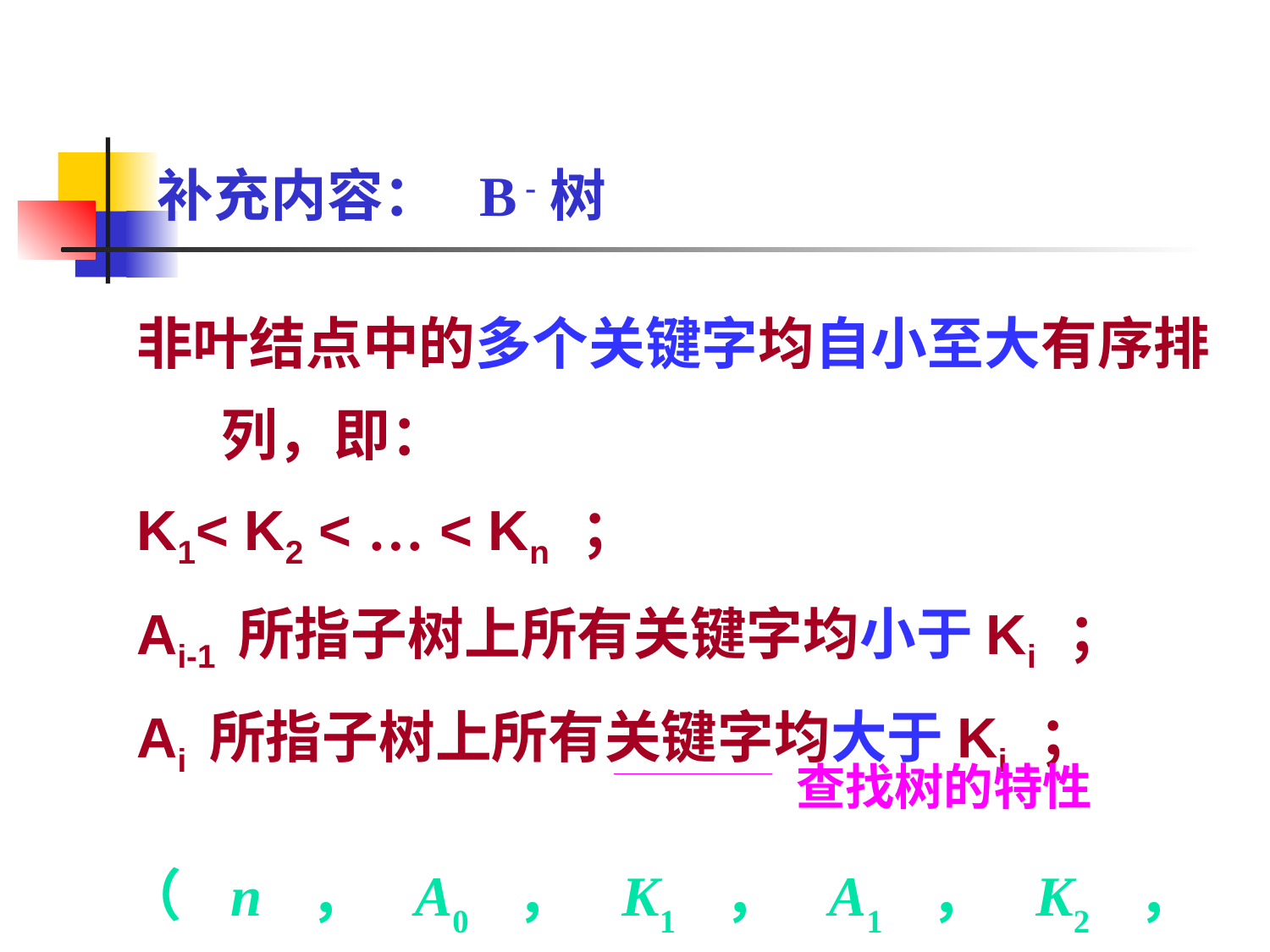

补充内容：  B -树
8.2   动态查找表
非叶结点中的多个关键字均自小至大有序排列，即：
K1< K2 < … < Kn  ；
Ai-1 所指子树上所有关键字均小于Ki  ；
Ai 所指子树上所有关键字均大于Ki  ；
查找树的特性

（n，A0，K1，A1，K2，…，Kn，An）
102